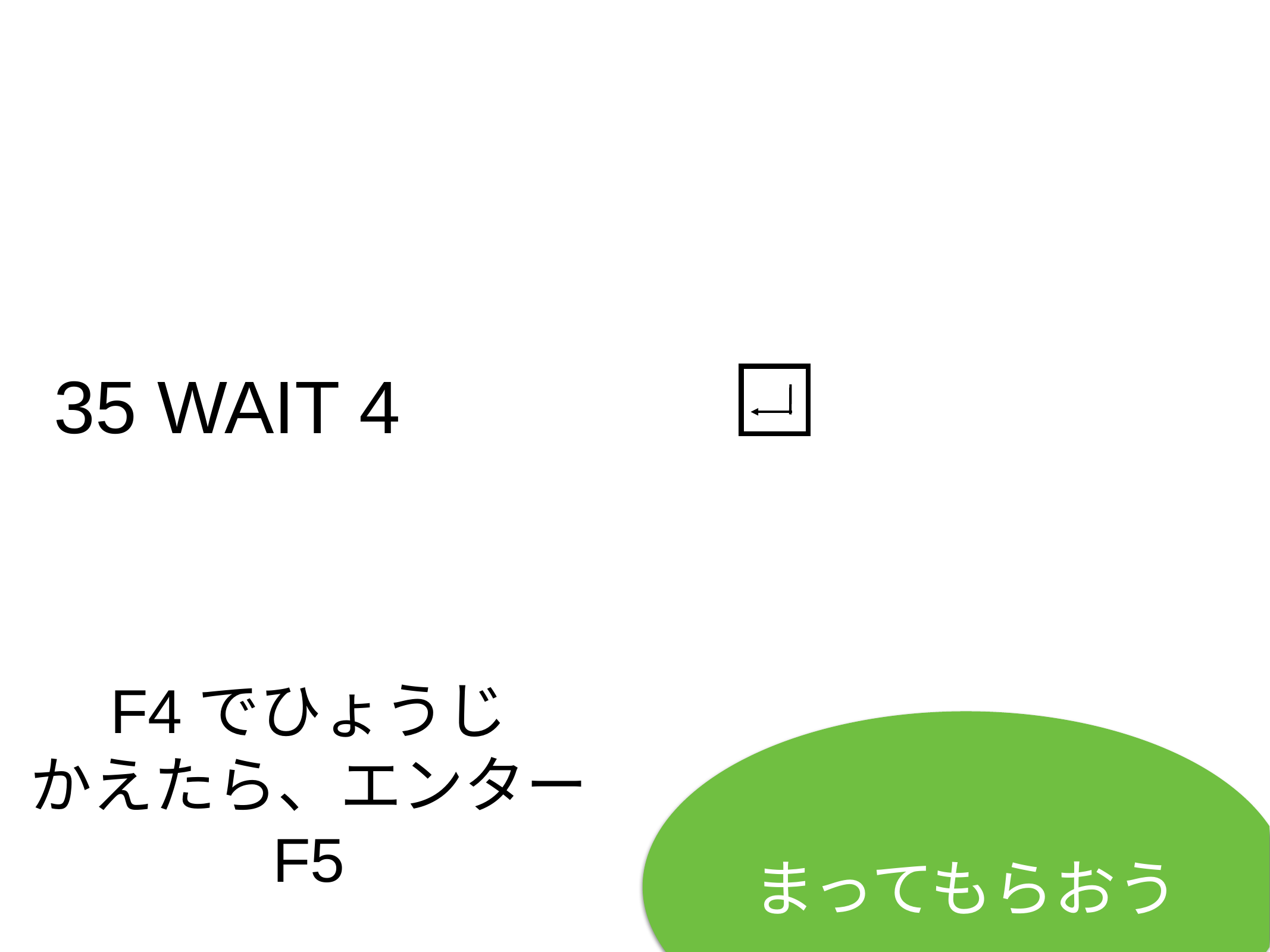

35 WAIT 4

# F4でひょうじ
かえたら、エンター
F5
まってもらおう